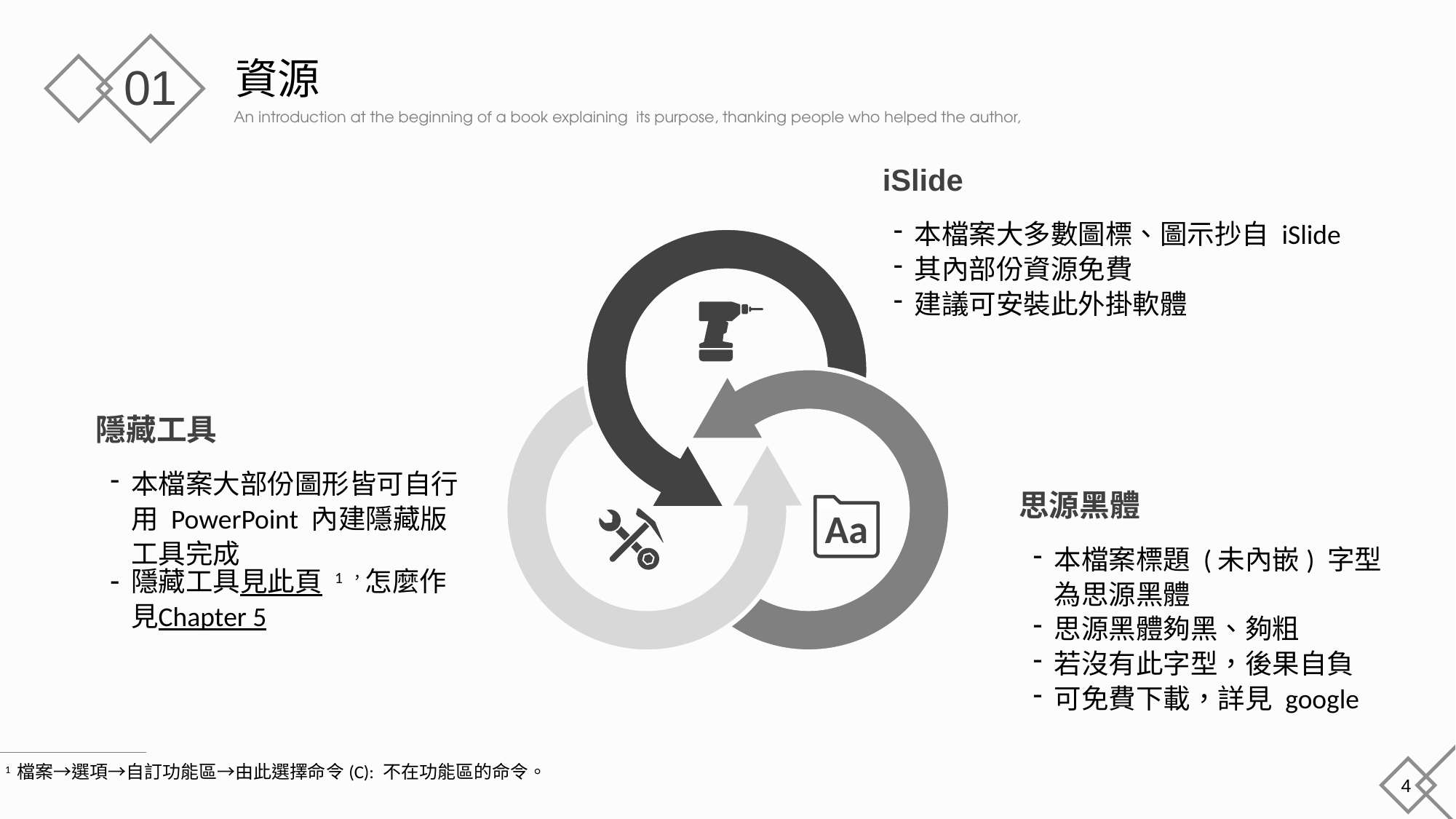

# 資源
iSlide
本檔案大多數圖標、圖示抄自 iSlide
其內部份資源免費
建議可安裝此外掛軟體

Aa

隱藏工具
本檔案大部份圖形皆可自行用 PowerPoint 內建隱藏版工具完成
隱藏工具見此頁 1，怎麼作見Chapter 5
思源黑體
本檔案標題 (未內嵌) 字型為思源黑體
思源黑體夠黑、夠粗
若沒有此字型，後果自負
可免費下載，詳見 google
1 檔案→選項→自訂功能區→由此選擇命令(C): 不在功能區的命令。
4